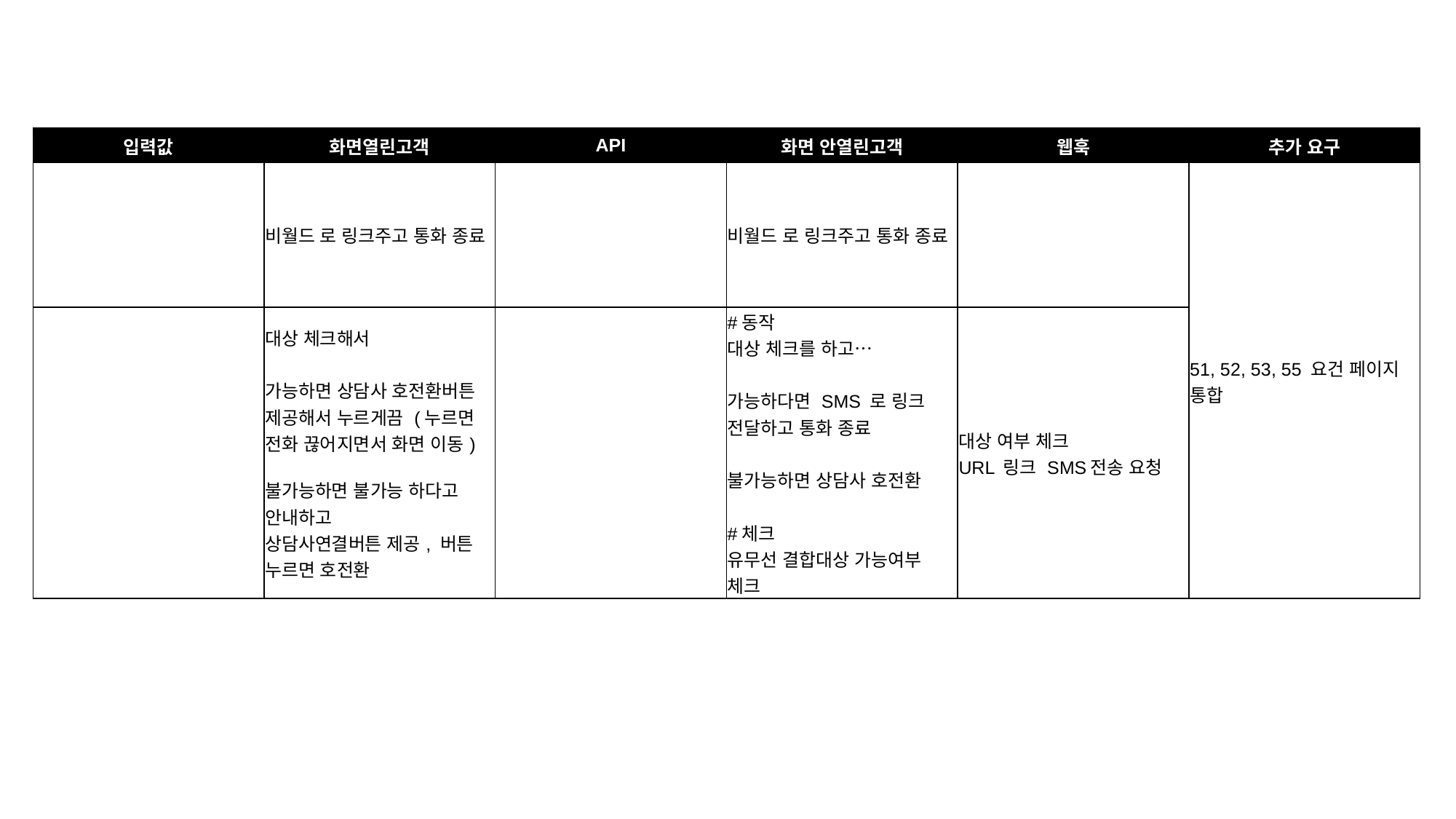

| 입력값 | 화면열린고객 | API | 화면 안열린고객 | 웹훅 | 추가 요구 |
| --- | --- | --- | --- | --- | --- |
|  | 비월드 로 링크주고 통화 종료 |  | 비월드 로 링크주고 통화 종료 |  | 51, 52, 53, 55 요건 페이지 통합 |
|  | 대상 체크해서 가능하면 상담사 호전환버튼 제공해서 누르게끔 (누르면 전화 끊어지면서 화면 이동) 불가능하면 불가능 하다고 안내하고 상담사연결버튼 제공, 버튼 누르면 호전환 |  | #동작 대상 체크를 하고… 가능하다면 SMS 로 링크 전달하고 통화 종료 불가능하면 상담사 호전환 #체크 유무선 결합대상 가능여부 체크 | 대상 여부 체크 URL 링크 SMS전송 요청 |  |